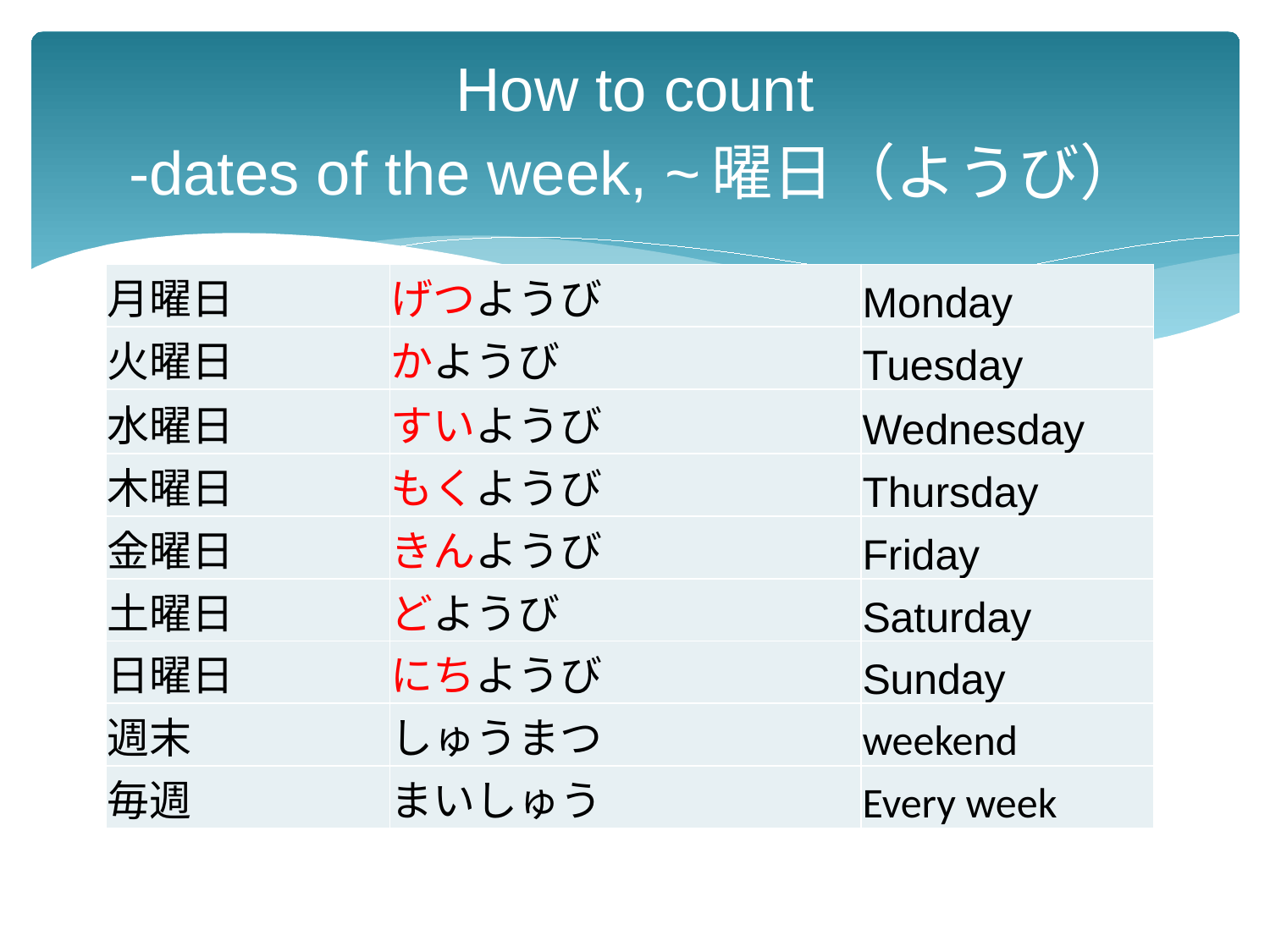

# How to count -dates of the week, ~曜日（ようび）
| 月曜日 | げつようび | Monday |
| --- | --- | --- |
| 火曜日 | かようび | Tuesday |
| 水曜日 | すいようび | Wednesday |
| 木曜日 | もくようび | Thursday |
| 金曜日 | きんようび | Friday |
| 土曜日 | どようび | Saturday |
| 日曜日 | にちようび | Sunday |
| 週末 | しゅうまつ | weekend |
| 毎週 | まいしゅう | Every week |